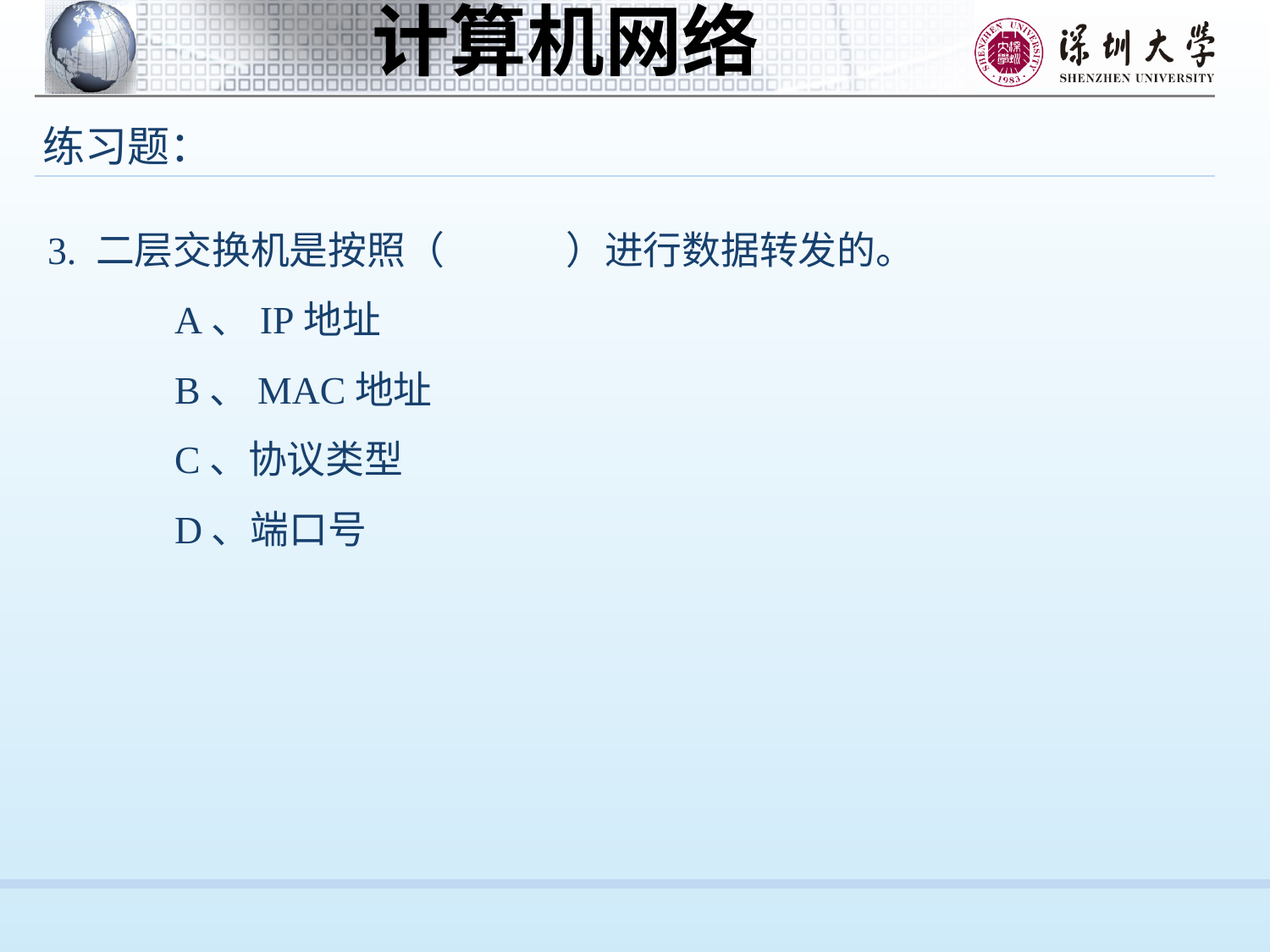

练习题：
3. 二层交换机是按照（              ）进行数据转发的。
	A、IP地址
	B、MAC地址
	C、协议类型
	D、端口号